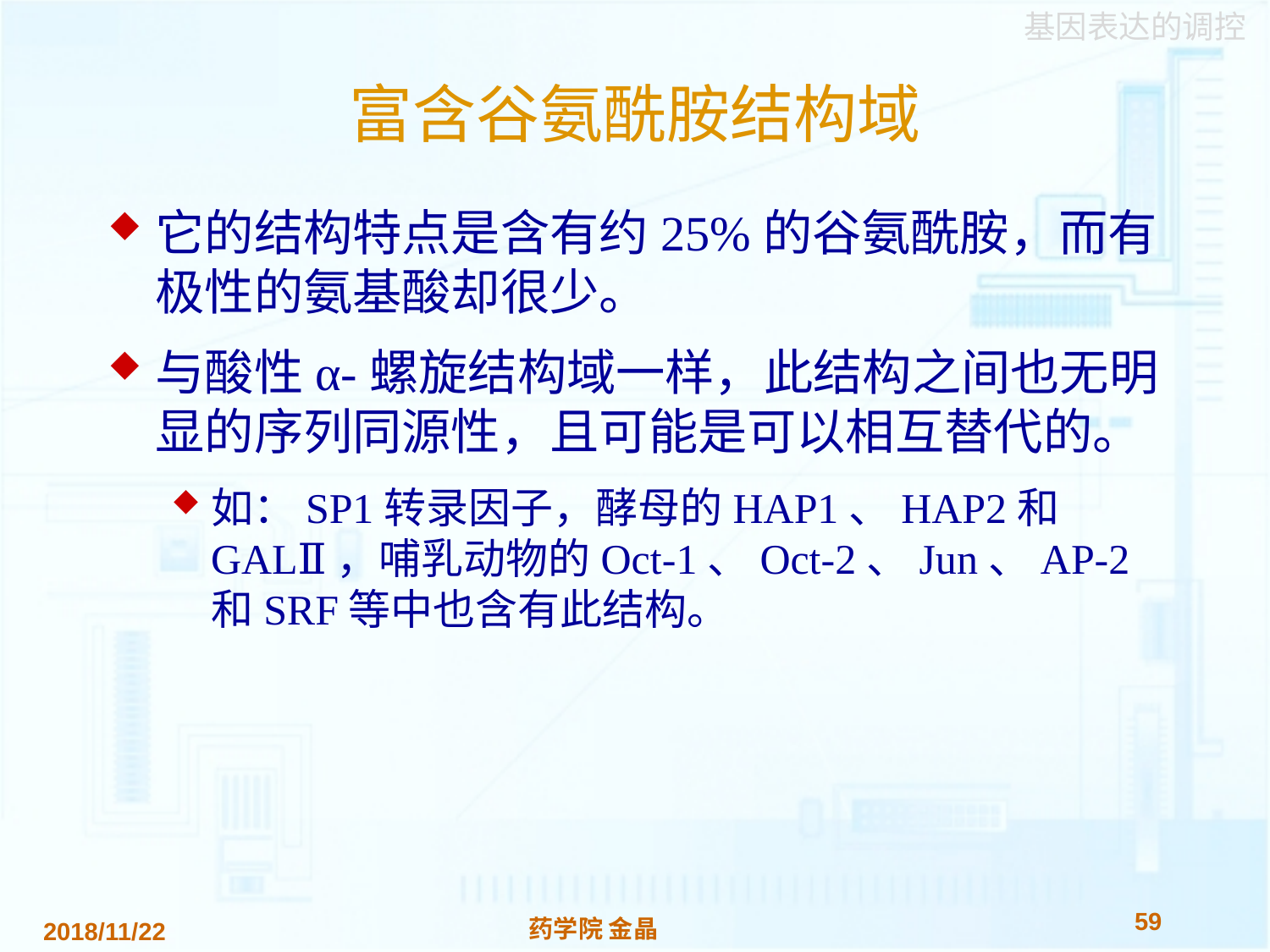

# 富含谷氨酰胺结构域
它的结构特点是含有约25%的谷氨酰胺，而有极性的氨基酸却很少。
与酸性α-螺旋结构域一样，此结构之间也无明显的序列同源性，且可能是可以相互替代的。
如：SP1转录因子，酵母的HAP1、HAP2和GALⅡ，哺乳动物的Oct-1、Oct-2、Jun、AP-2 和SRF等中也含有此结构。
59
药学院 金晶
2018/11/22